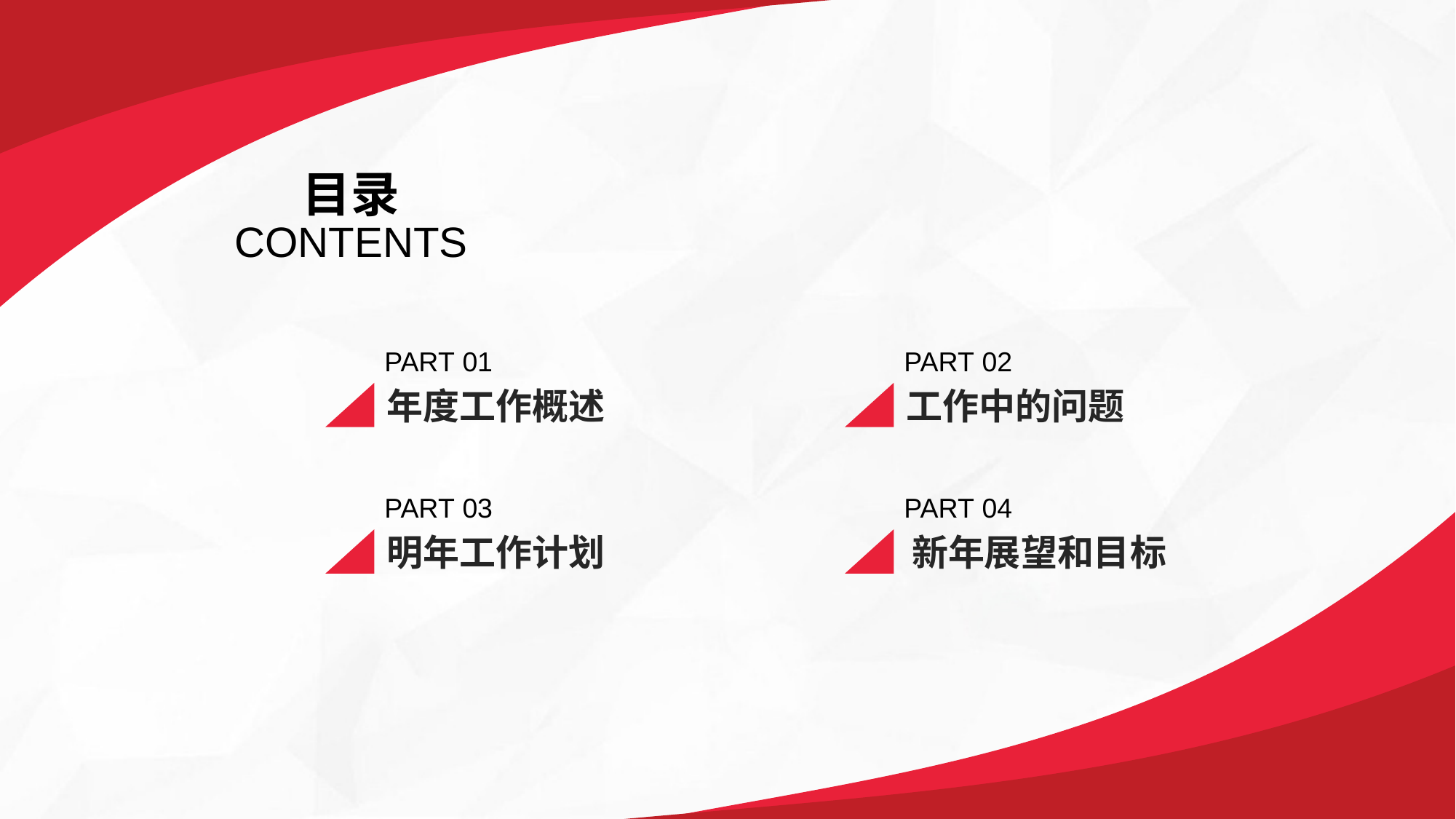

目录
CONTENTS
PART 01
PART 02
年度工作概述
工作中的问题

PART 03
PART 04

明年工作计划
新年展望和目标